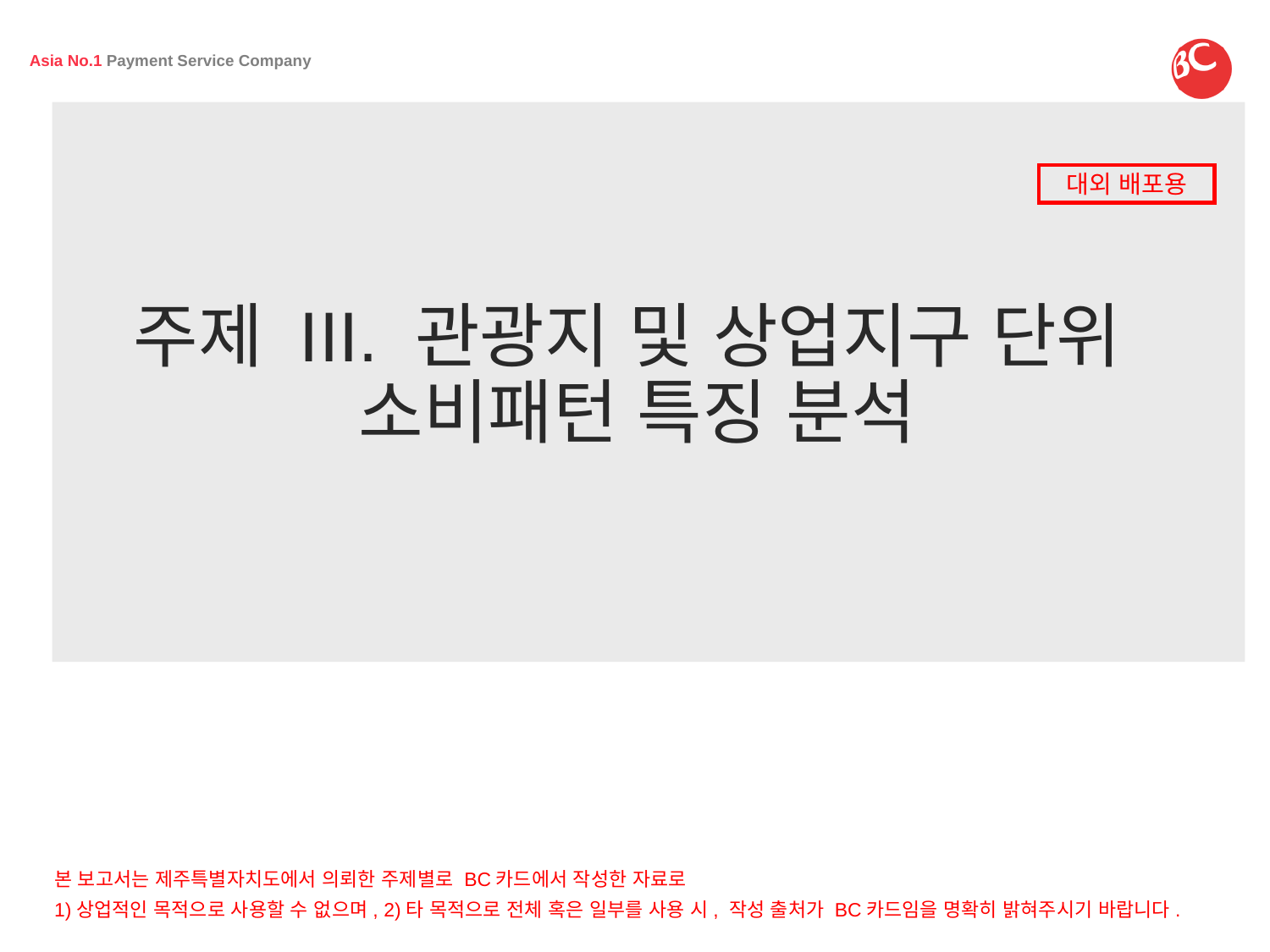

대외 배포용
주제 III. 관광지 및 상업지구 단위
소비패턴 특징 분석
본 보고서는 제주특별자치도에서 의뢰한 주제별로 BC카드에서 작성한 자료로
1)상업적인 목적으로 사용할 수 없으며, 2)타 목적으로 전체 혹은 일부를 사용 시, 작성 출처가 BC카드임을 명확히 밝혀주시기 바랍니다.